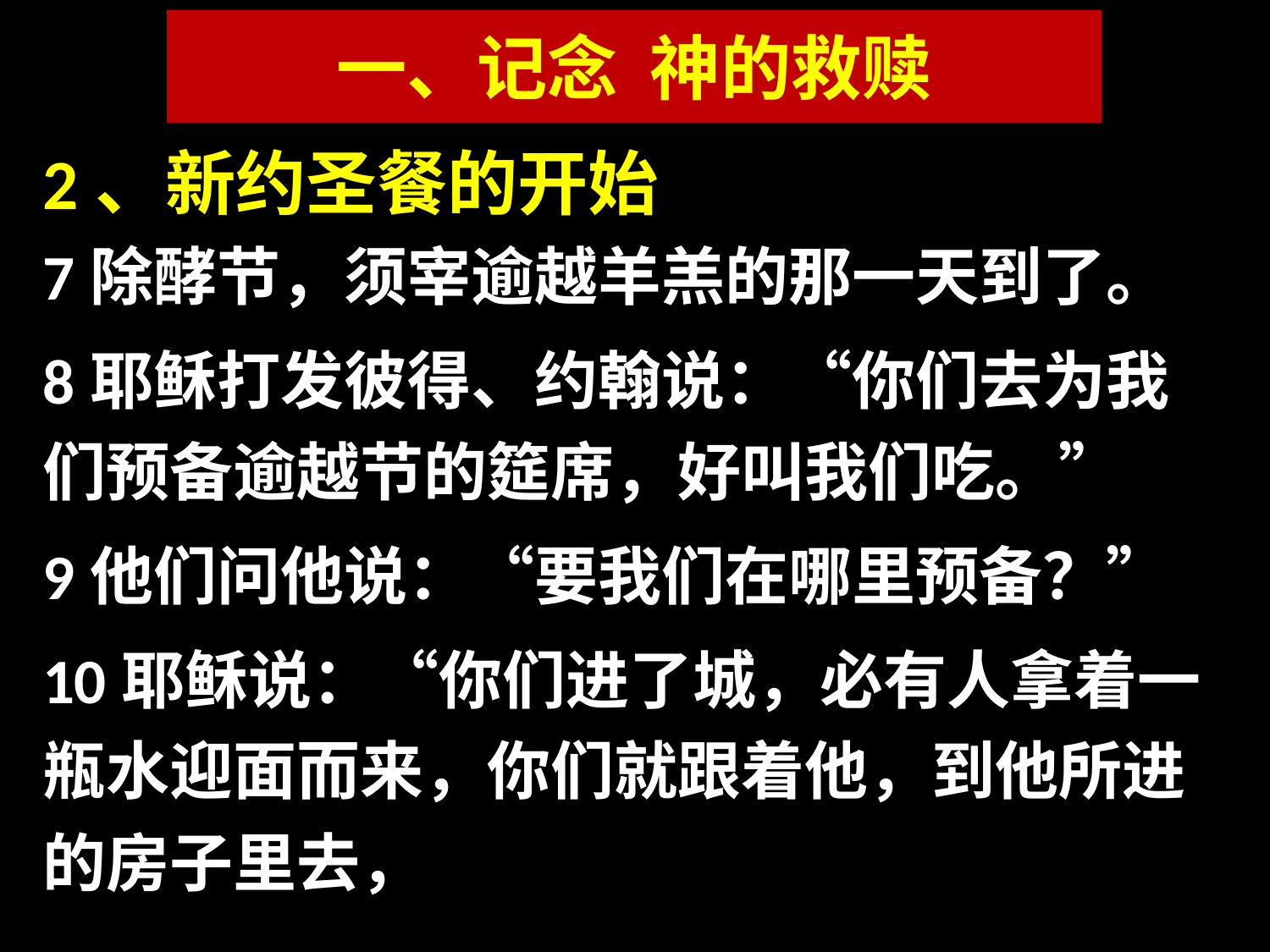

一、记念  神的救赎
#
2、新约圣餐的开始
7除酵节，须宰逾越羊羔的那一天到了。
8耶稣打发彼得、约翰说：“你们去为我们预备逾越节的筵席，好叫我们吃。”
9他们问他说：“要我们在哪里预备？”
10耶稣说：“你们进了城，必有人拿着一瓶水迎面而来，你们就跟着他，到他所进的房子里去，